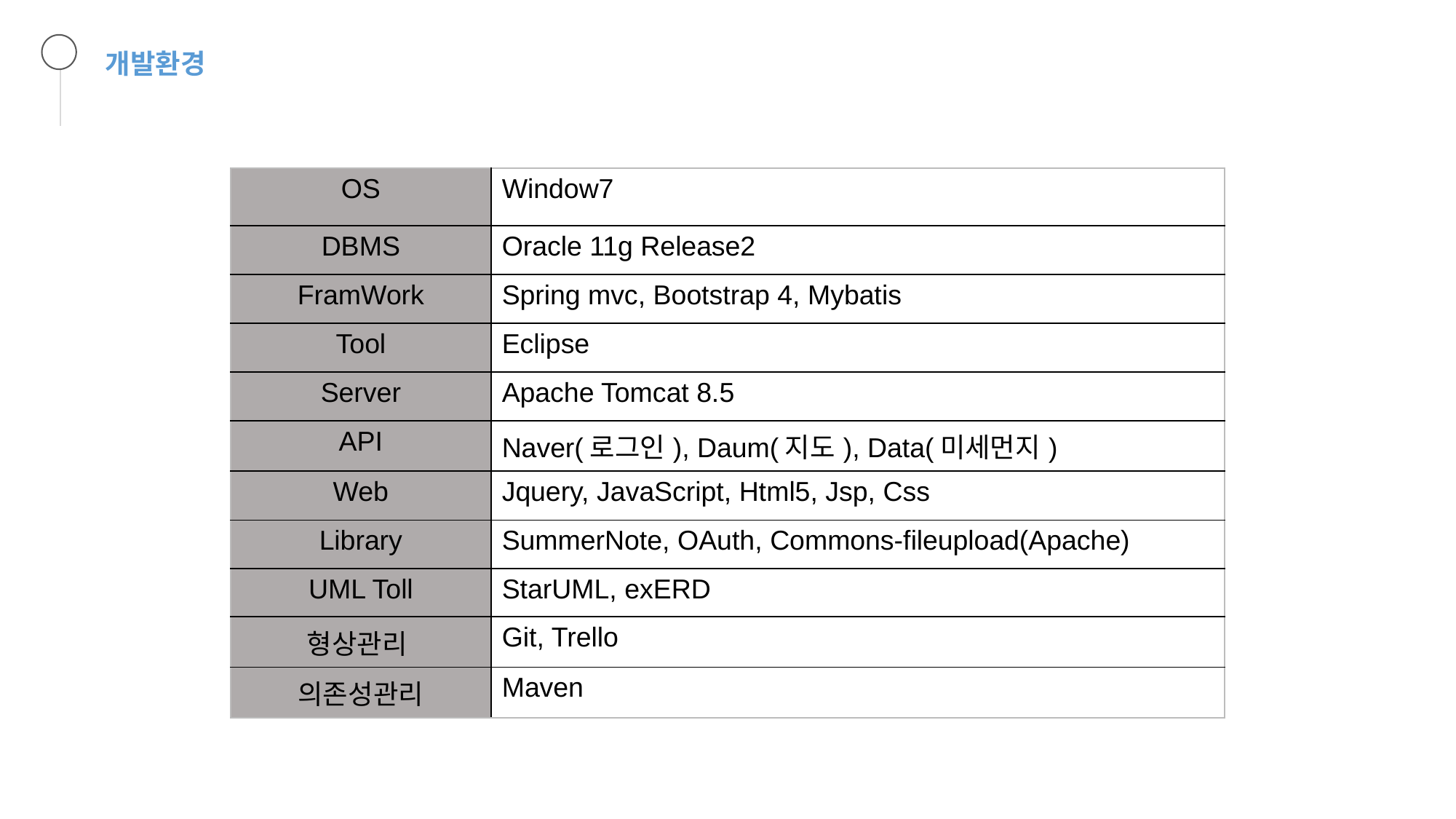

개발환경

| OS | Window7 |
| --- | --- |
| DBMS | Oracle 11g Release2 |
| FramWork | Spring mvc, Bootstrap 4, Mybatis |
| Tool | Eclipse |
| Server | Apache Tomcat 8.5 |
| API | Naver(로그인), Daum(지도), Data(미세먼지) |
| Web | Jquery, JavaScript, Html5, Jsp, Css |
| Library | SummerNote, OAuth, Commons-fileupload(Apache) |
| UML Toll | StarUML, exERD |
| 형상관리 | Git, Trello |
| 의존성관리 | Maven |